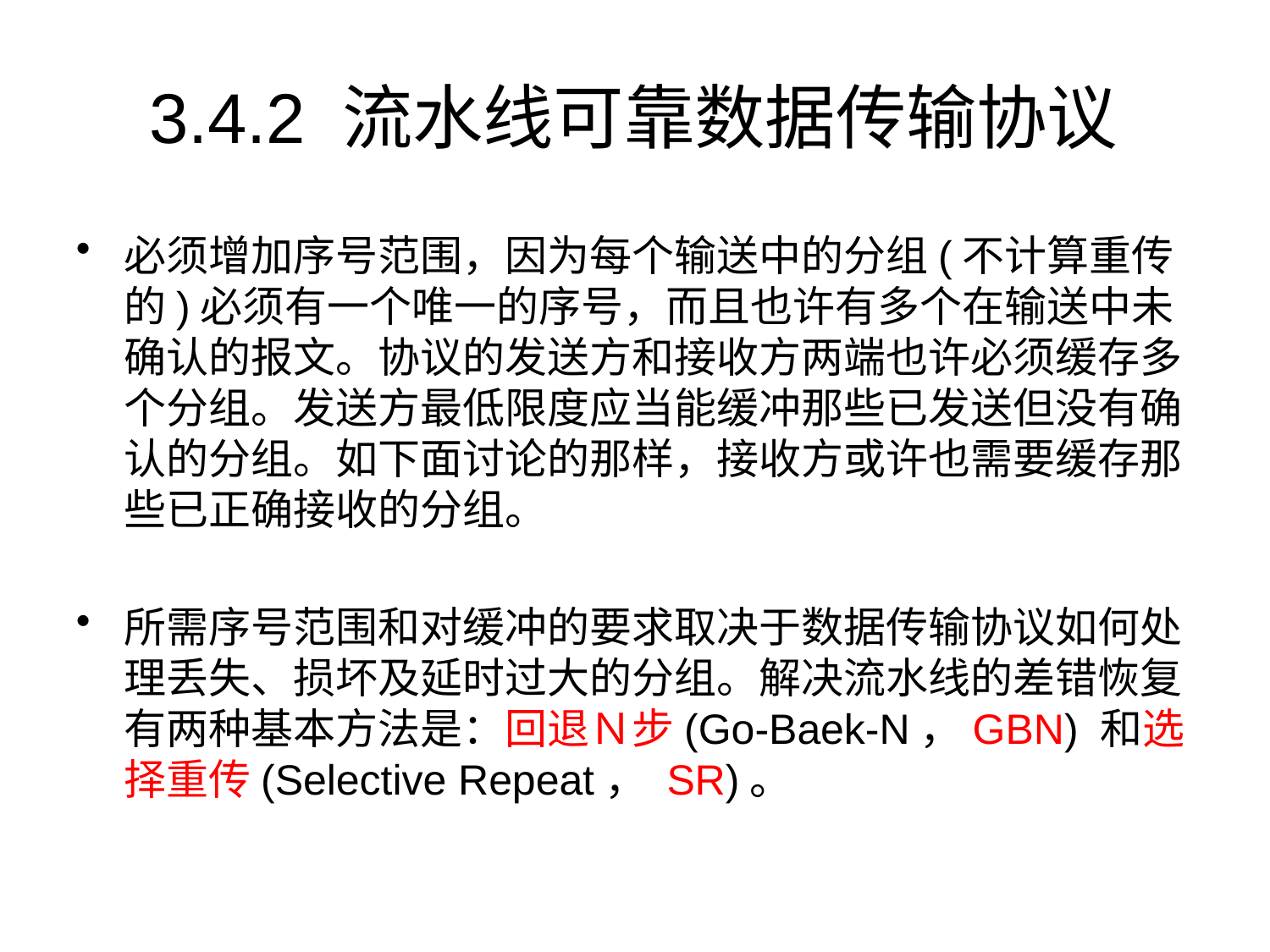

# 3.4.2 流水线可靠数据传输协议
必须增加序号范围，因为每个输送中的分组(不计算重传的)必须有一个唯一的序号，而且也许有多个在输送中未确认的报文。协议的发送方和接收方两端也许必须缓存多个分组。发送方最低限度应当能缓冲那些已发送但没有确认的分组。如下面讨论的那样，接收方或许也需要缓存那些已正确接收的分组。

所需序号范围和对缓冲的要求取决于数据传输协议如何处理丢失、损坏及延时过大的分组。解决流水线的差错恢复有两种基本方法是：回退Ｎ步(Go-Baek-N，GBN) 和选择重传(Selective Repeat， SR)。